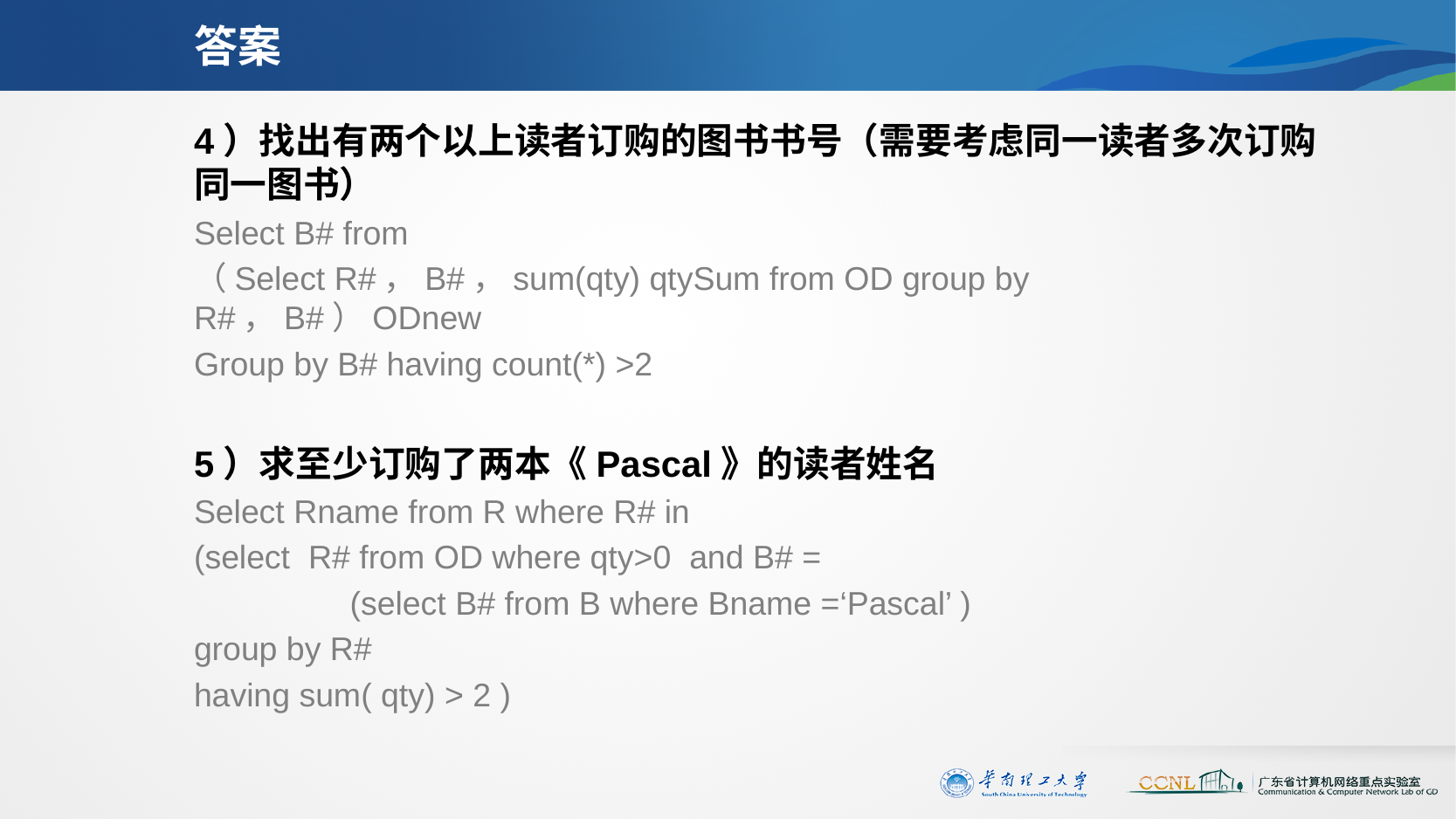

# 答案
4）找出有两个以上读者订购的图书书号（需要考虑同一读者多次订购同一图书）
Select B# from
（Select R#，B#，sum(qty) qtySum from OD group by R#，B#）ODnew
Group by B# having count(*) >2

5）求至少订购了两本《Pascal》的读者姓名
Select Rname from R where R# in
(select  R# from OD where qty>0  and B# =
                 (select B# from B where Bname =‘Pascal’ )
group by R#
having sum( qty) > 2 )